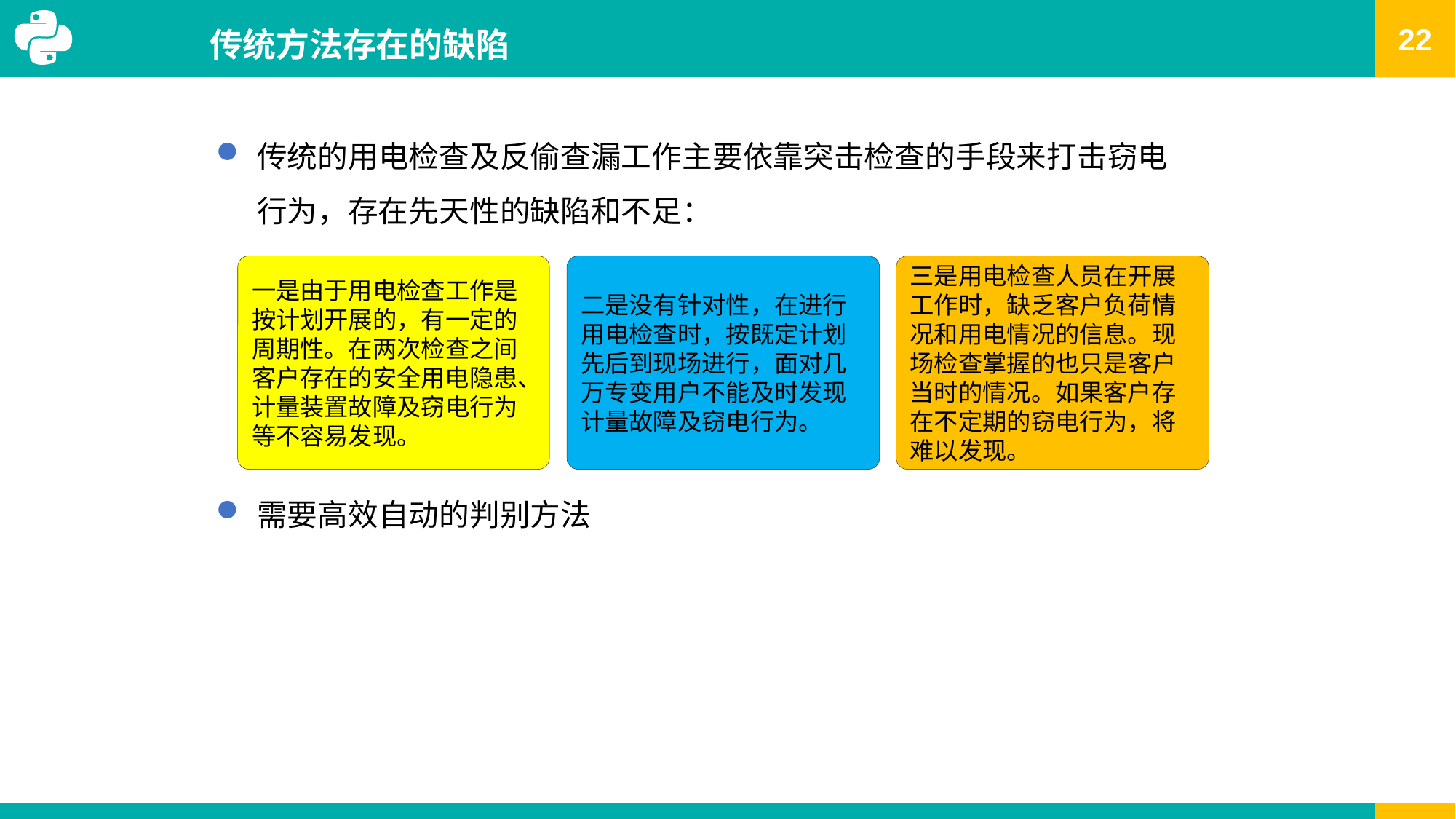

# 传统方法存在的缺陷

传统的用电检查及反偷查漏工作主要依靠突击检查的手段来打击窃电行为，存在先天性的缺陷和不足：

需要高效自动的判别方法

一是由于用电检查工作是按计划开展的，有一定的周期性。在两次检查之间客户存在的安全用电隐患、计量装置故障及窃电行为等不容易发现。
二是没有针对性，在进行用电检查时，按既定计划先后到现场进行，面对几万专变用户不能及时发现计量故障及窃电行为。
三是用电检查人员在开展工作时，缺乏客户负荷情况和用电情况的信息。现场检查掌握的也只是客户当时的情况。如果客户存在不定期的窃电行为，将难以发现。